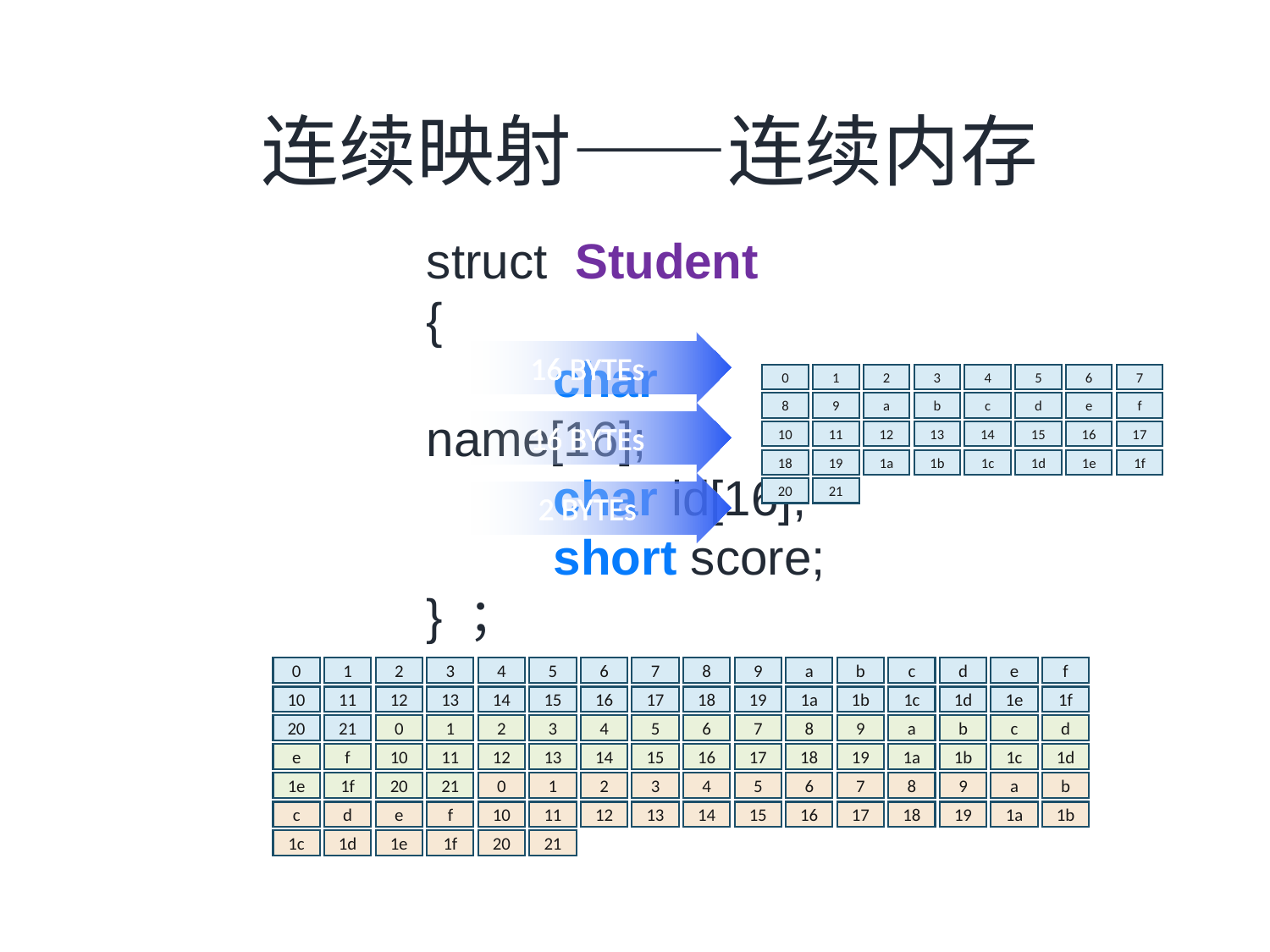

连续映射——连续内存
struct  Student
{
	char name[16];
	char id[16];
	short score;
} ；
16 BYTEs
0
1
2
3
4
5
6
7
8
9
a
b
c
d
e
f
10
11
12
13
14
15
16
17
18
19
1a
1b
1c
1d
1e
1f
20
21
16 BYTEs
2 BYTEs
0
1
2
3
4
5
6
7
8
9
a
b
c
d
e
f
10
11
12
13
14
15
16
17
18
19
1a
1b
1c
1d
1e
1f
20
21
0
1
2
3
4
5
6
7
8
9
a
b
c
d
e
f
10
11
12
13
14
15
16
17
18
19
1a
1b
1c
1d
1e
1f
20
21
0
1
2
3
4
5
6
7
8
9
a
b
c
d
e
f
10
11
12
13
14
15
16
17
18
19
1a
1b
1c
1d
1e
1f
20
21